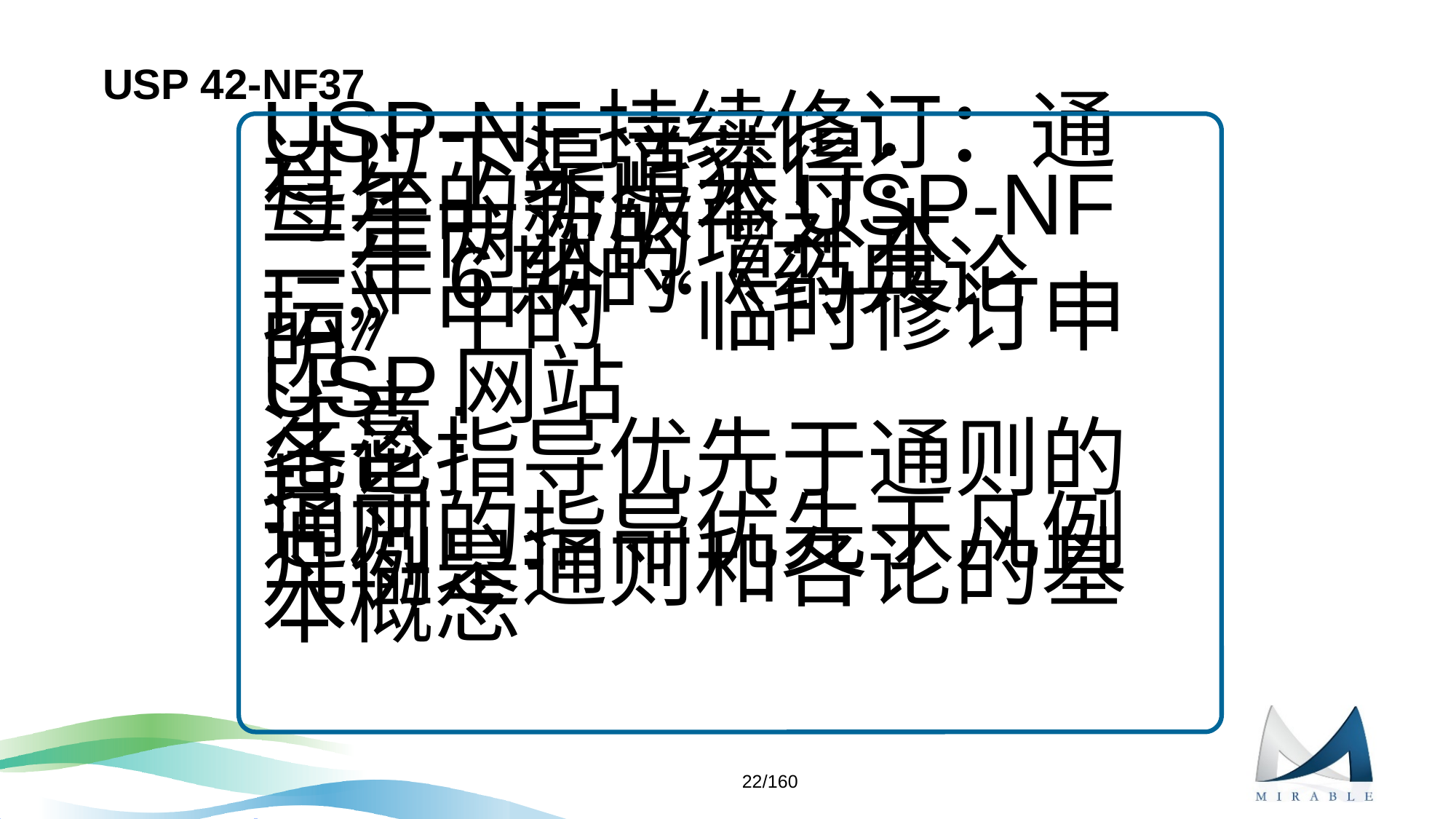

# USP 42-NF37

USP-NF持续修订：通过以下渠道获得：
每年的新版本USP-NF
一年两次的增补本
一年6期的《药典论坛》中的“临时修订申明”
USP网站
注意:
各论指导优先于通则的指导
通则的指导优先于凡例
凡例是通则和各论的基本概念

22/160